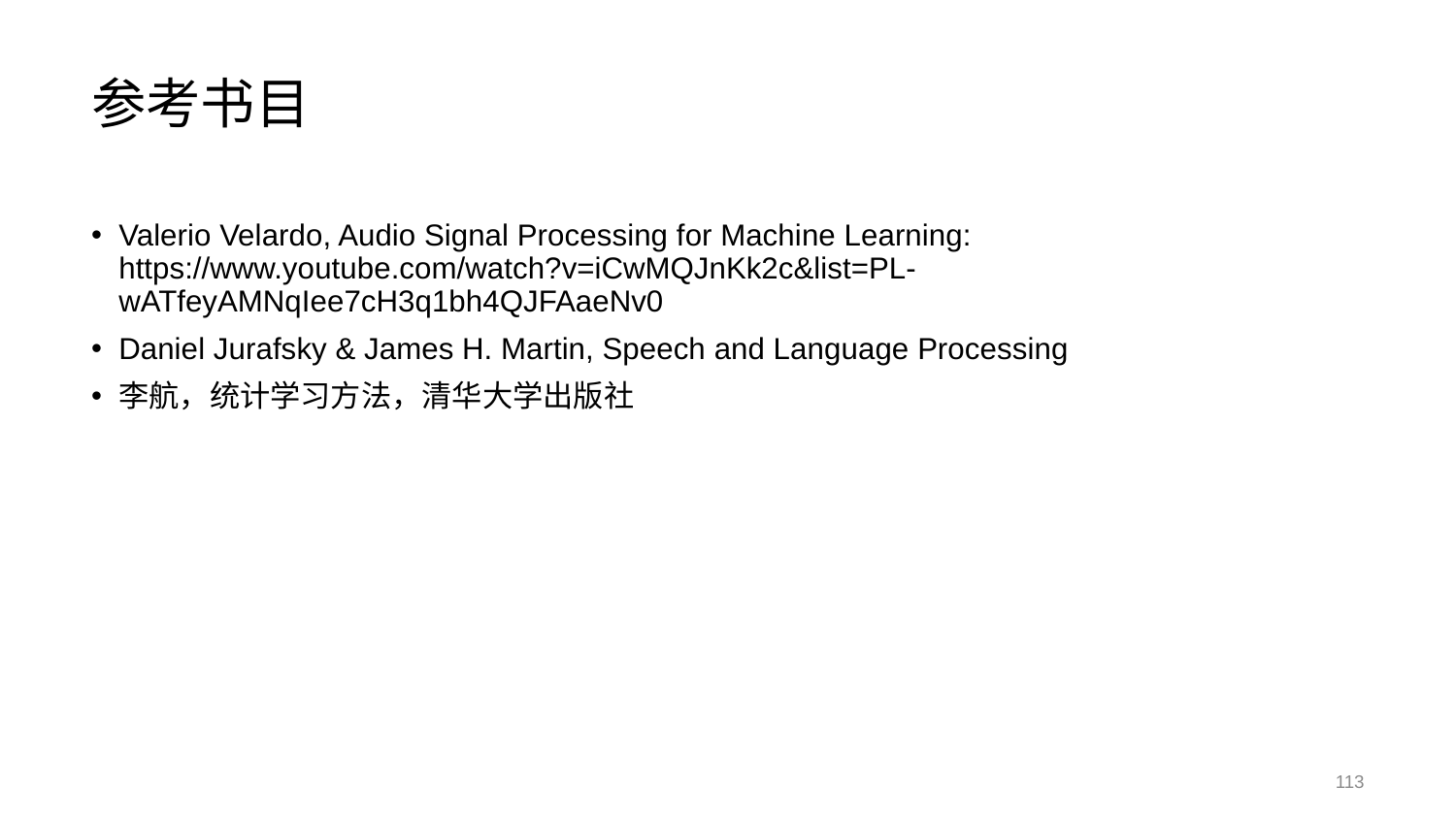

# 参考书目
Valerio Velardo, Audio Signal Processing for Machine Learning: https://www.youtube.com/watch?v=iCwMQJnKk2c&list=PL-wATfeyAMNqIee7cH3q1bh4QJFAaeNv0
Daniel Jurafsky & James H. Martin, Speech and Language Processing
李航，统计学习方法，清华大学出版社
113